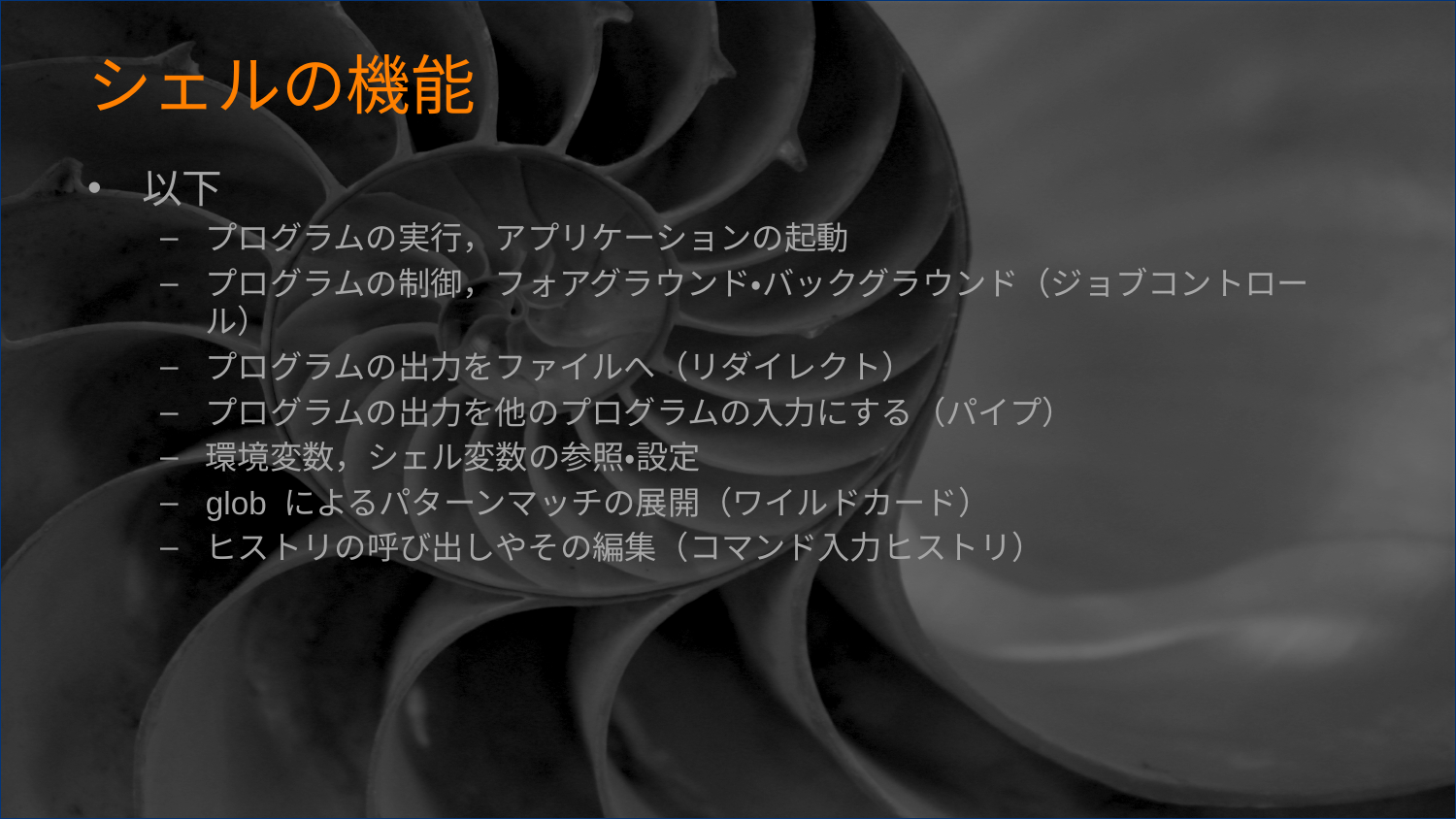

# シェルの機能
以下
プログラムの実行，アプリケーションの起動
プログラムの制御，フォアグラウンド・バックグラウンド（ジョブコントロール）
プログラムの出力をファイルへ（リダイレクト）
プログラムの出力を他のプログラムの入力にする（パイプ）
環境変数，シェル変数の参照・設定
glob によるパターンマッチの展開（ワイルドカード）
ヒストリの呼び出しやその編集（コマンド入力ヒストリ）